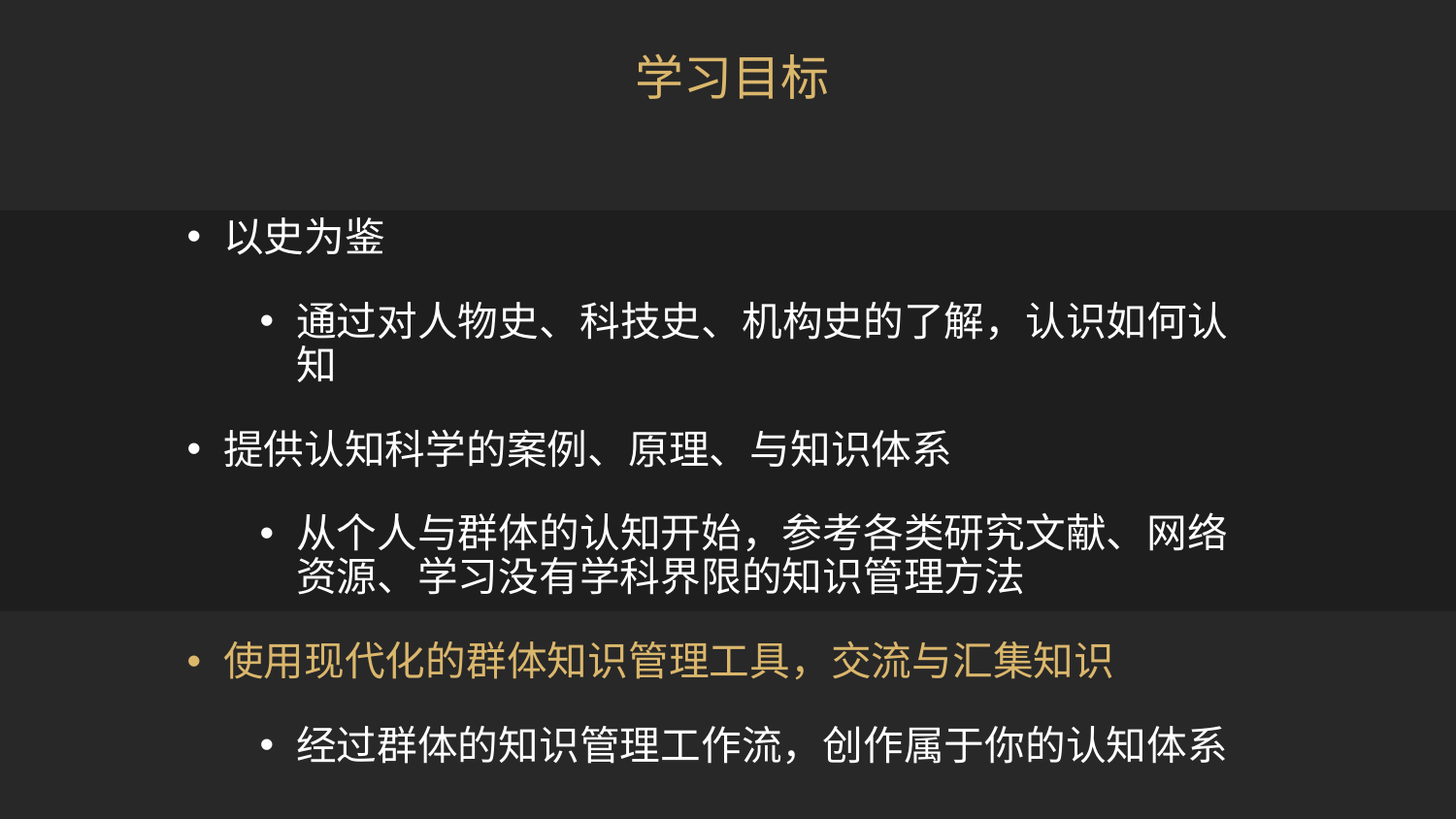

学习目标
以史为鉴
通过对人物史、科技史、机构史的了解，认识如何认知
提供认知科学的案例、原理、与知识体系
从个人与群体的认知开始，参考各类研究文献、网络资源、学习没有学科界限的知识管理方法
使用现代化的群体知识管理工具，交流与汇集知识
经过群体的知识管理工作流，创作属于你的认知体系